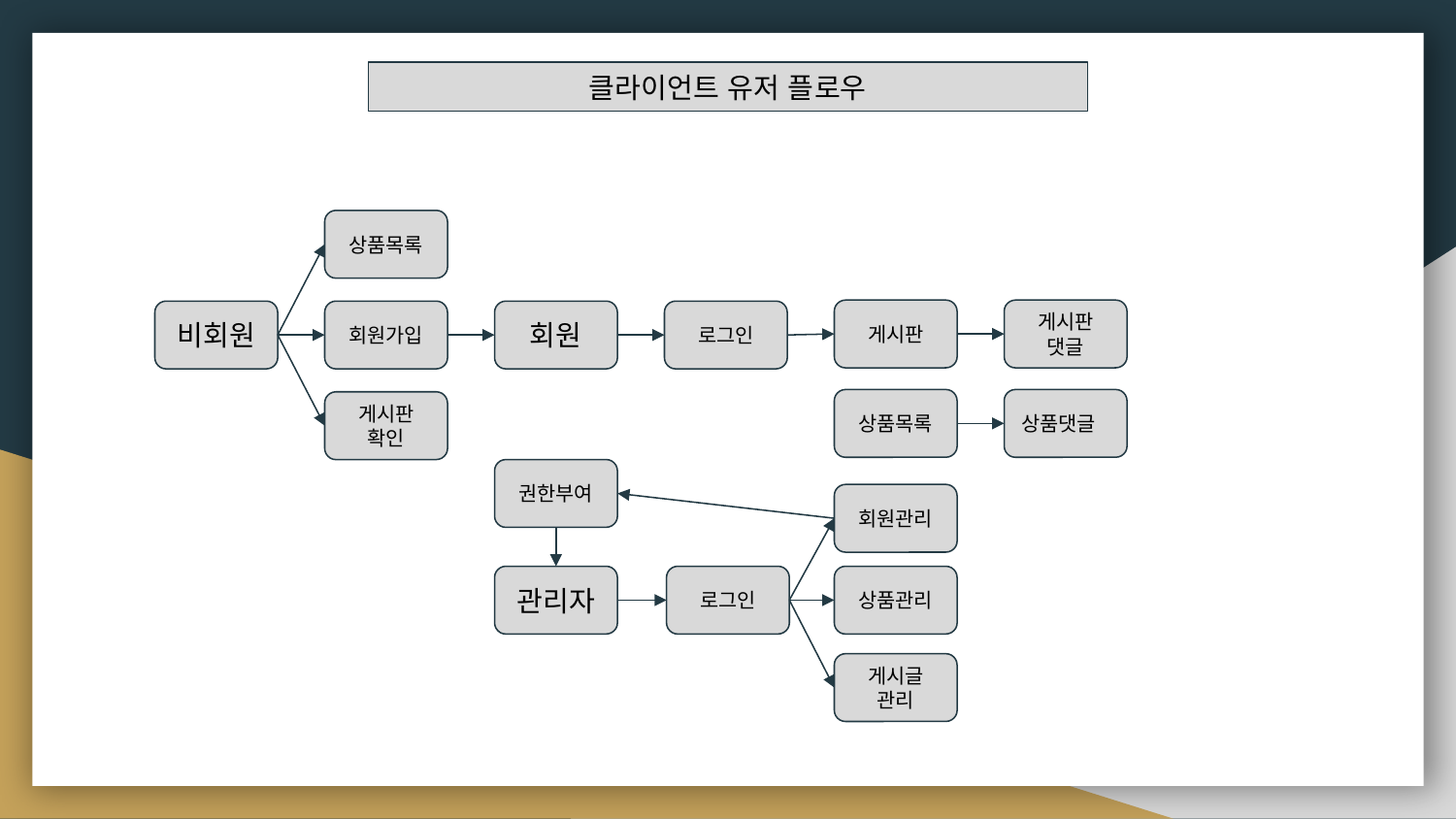

클라이언트 유저 플로우
상품목록
게시판
게시판 댓글
비회원
회원가입
회원
로그인
상품목록
상품댓글
게시판 확인
권한부여
회원관리
관리자
로그인
상품관리
게시글 관리